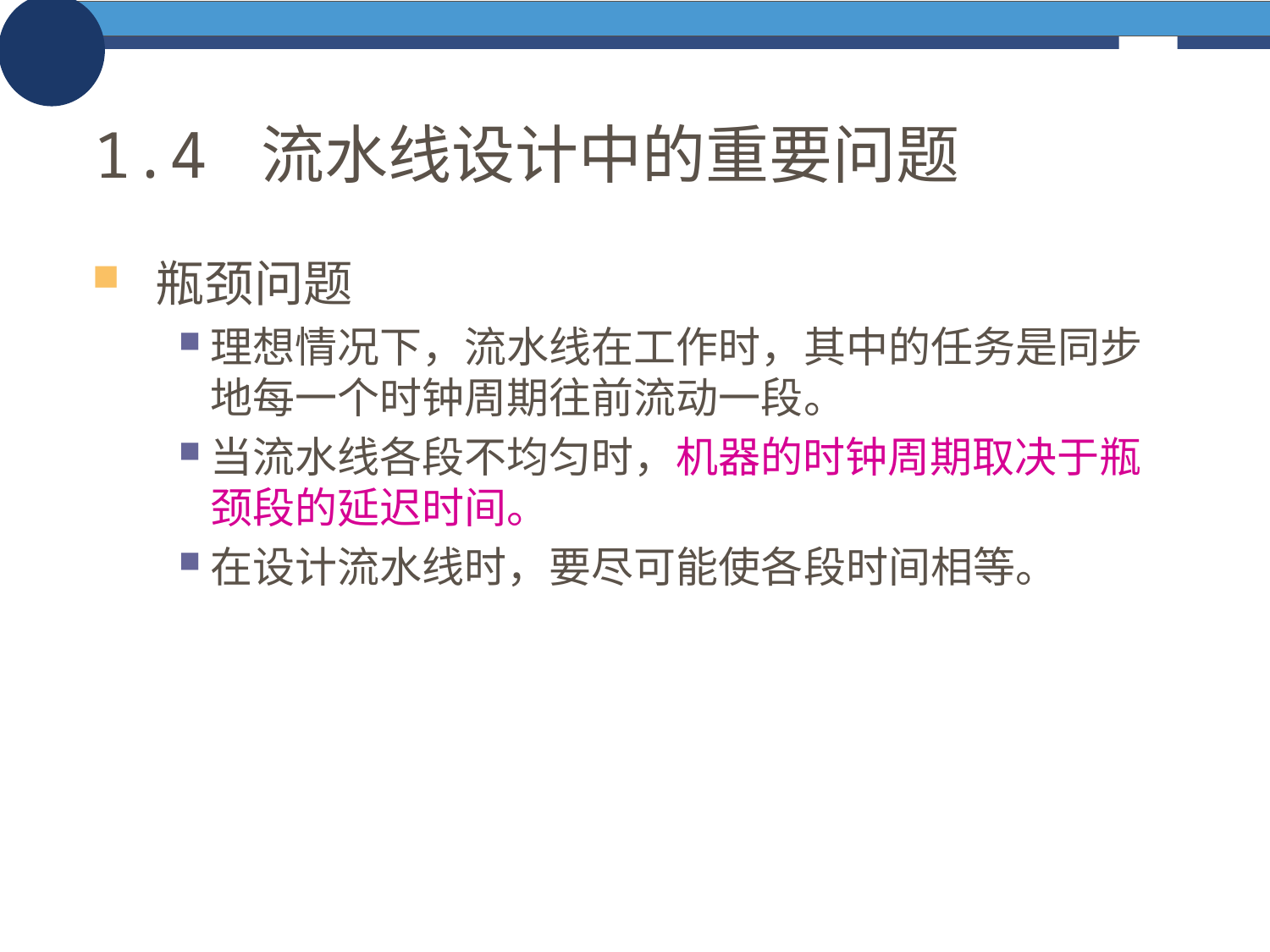

# 1.4 流水线设计中的重要问题
瓶颈问题
理想情况下，流水线在工作时，其中的任务是同步地每一个时钟周期往前流动一段。
当流水线各段不均匀时，机器的时钟周期取决于瓶颈段的延迟时间。
在设计流水线时，要尽可能使各段时间相等。